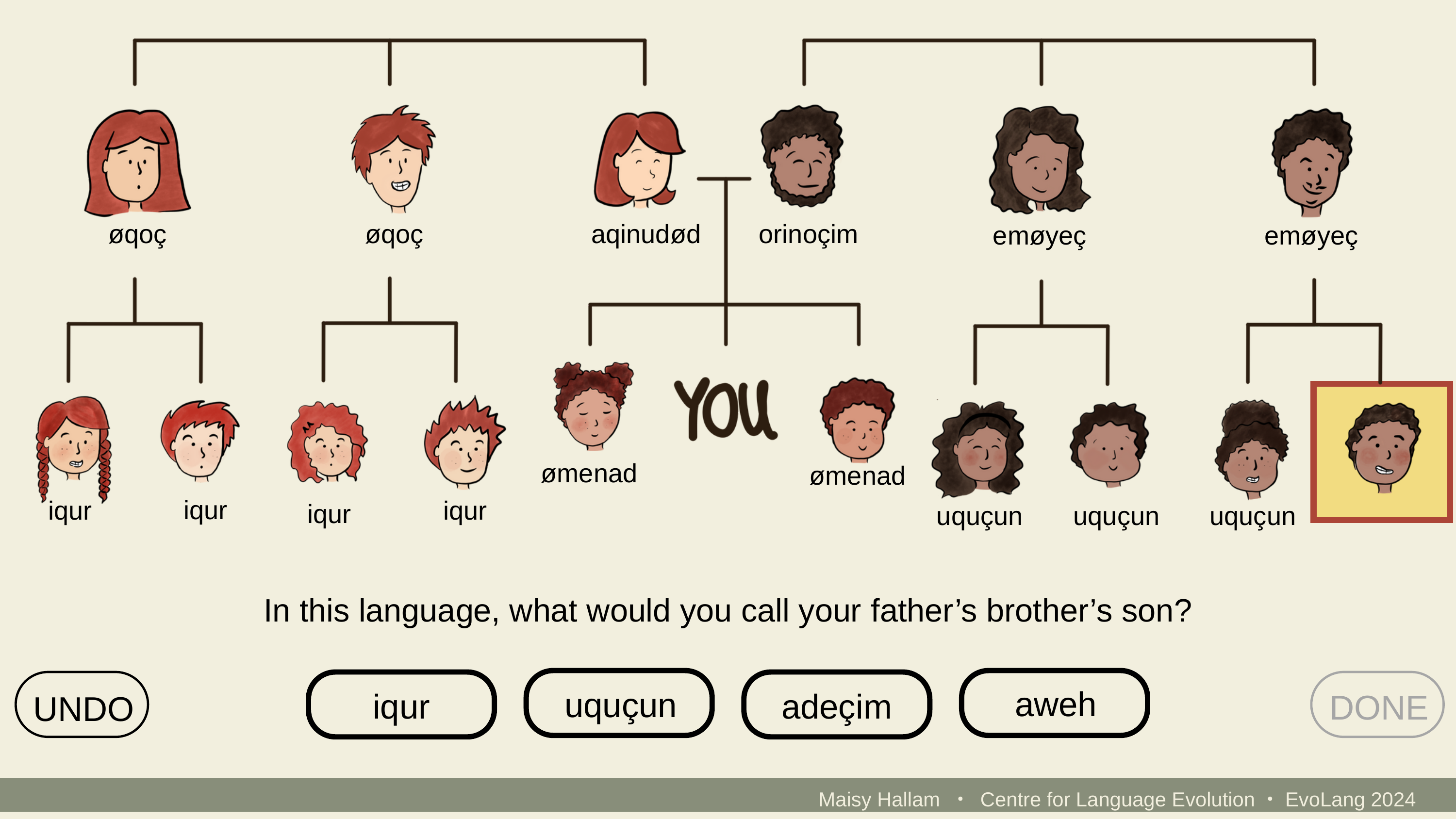

øqoç
øqoç
aqinudød
orinoçim
emøyeç
emøyeç

ømenad
ømenad
iqur
iqur
iqur
iqur
uquçun
uquçun
uquçun
In this language, what would you call your father’s brother’s son?

uquçun

aweh

UNDO

iqur

adeçim

DONE

Maisy Hallam ・ Centre for Language Evolution・EvoLang 2024